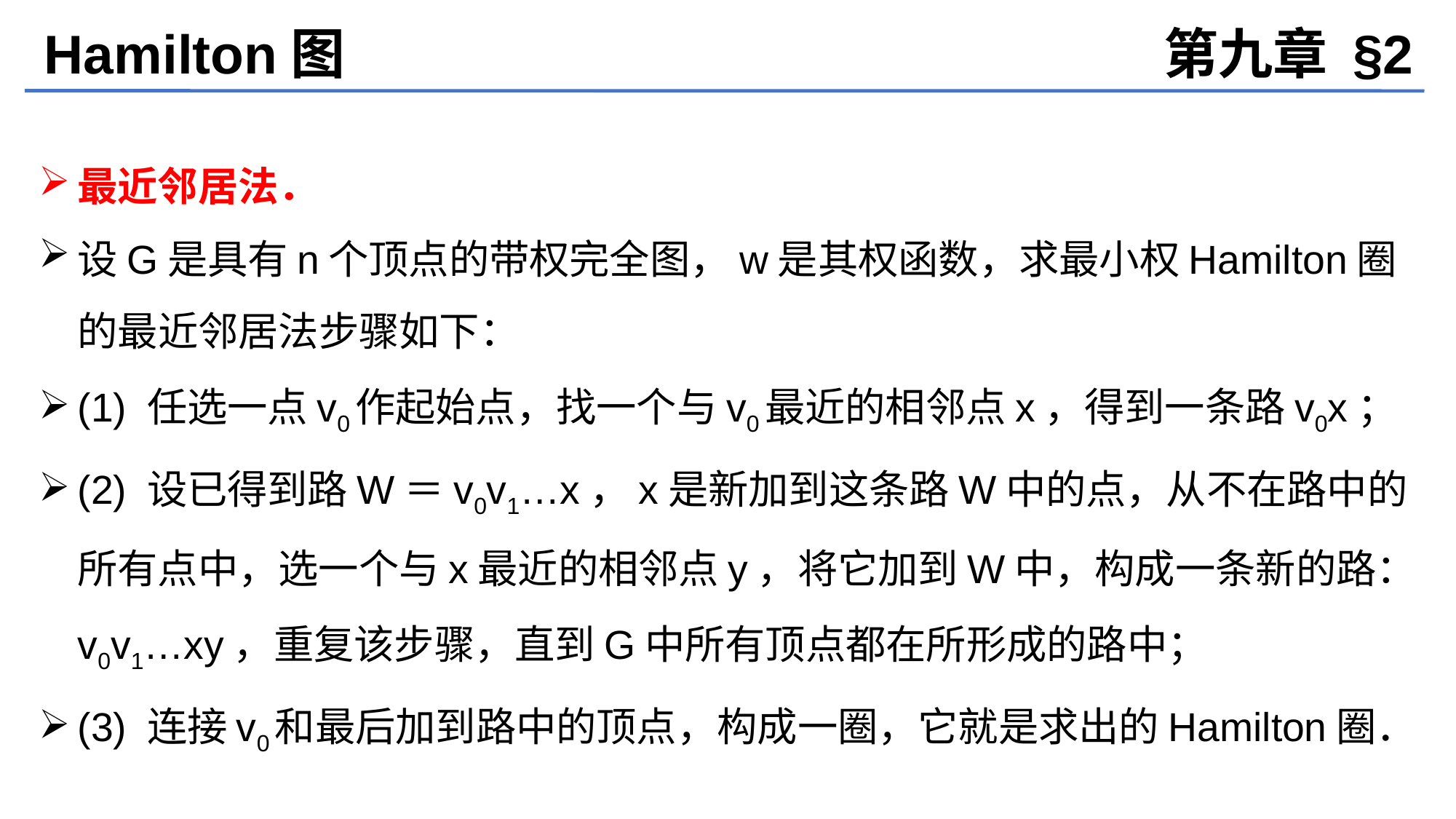

Hamilton图
第九章 §2
最近邻居法．
设G是具有n个顶点的带权完全图，w是其权函数，求最小权Hamilton圈的最近邻居法步骤如下：
(1) 任选一点v0作起始点，找一个与v0最近的相邻点x，得到一条路v0x；
(2) 设已得到路W＝v0v1…x，x是新加到这条路W中的点，从不在路中的所有点中，选一个与x最近的相邻点y，将它加到W中，构成一条新的路：v0v1…xy，重复该步骤，直到G中所有顶点都在所形成的路中；
(3) 连接v0和最后加到路中的顶点，构成一圈，它就是求出的Hamilton圈．